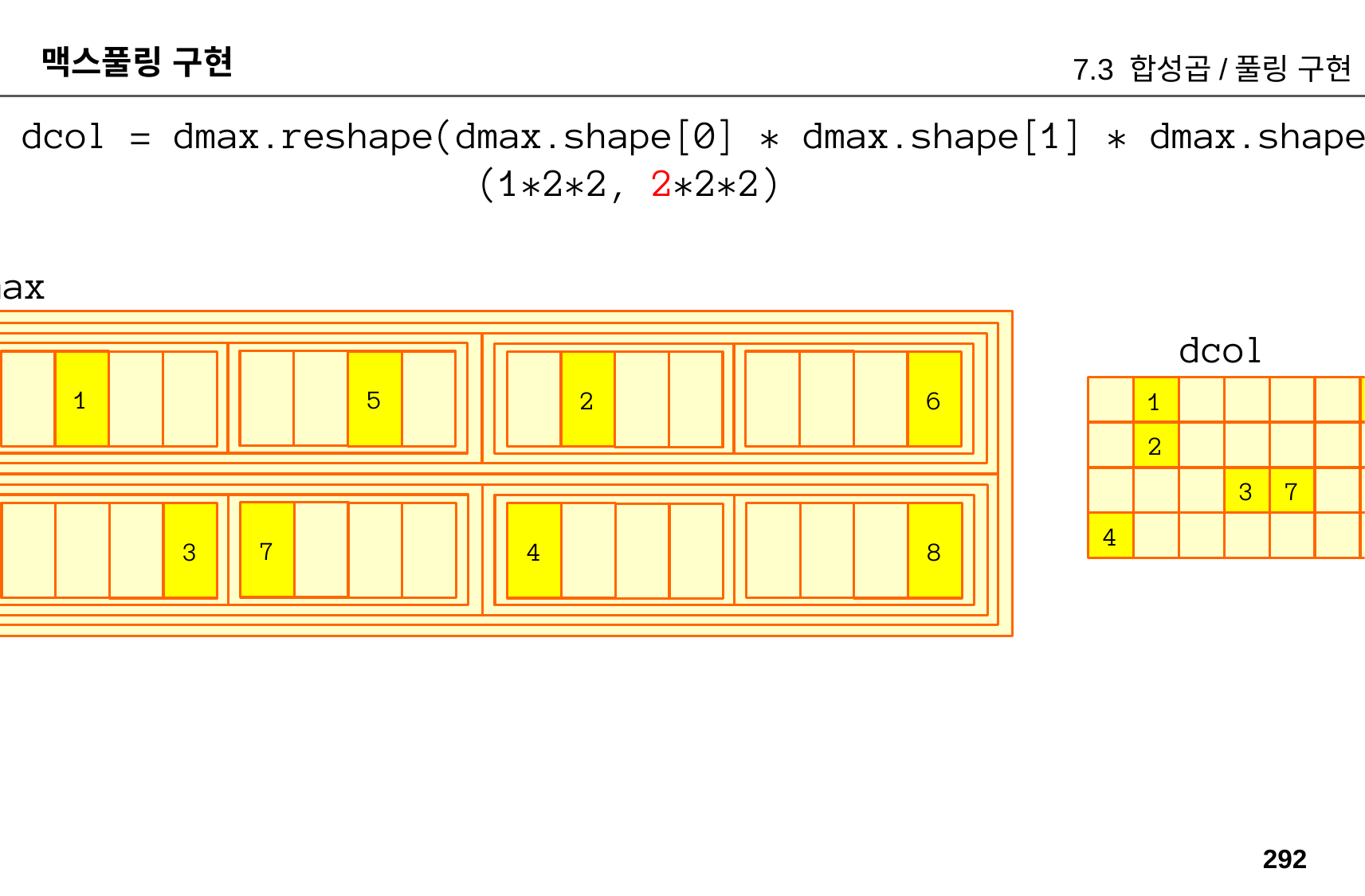

맥스풀링 구현
7.3 합성곱/풀링 구현
dcol = dmax.reshape(dmax.shape[0] * dmax.shape[1] * dmax.shape[2], -1)
                     (1*2*2, 2*2*2)
dmax

dcol

5

1

6

2

1

5

2

6

3
7

7

8
4

3

4

8